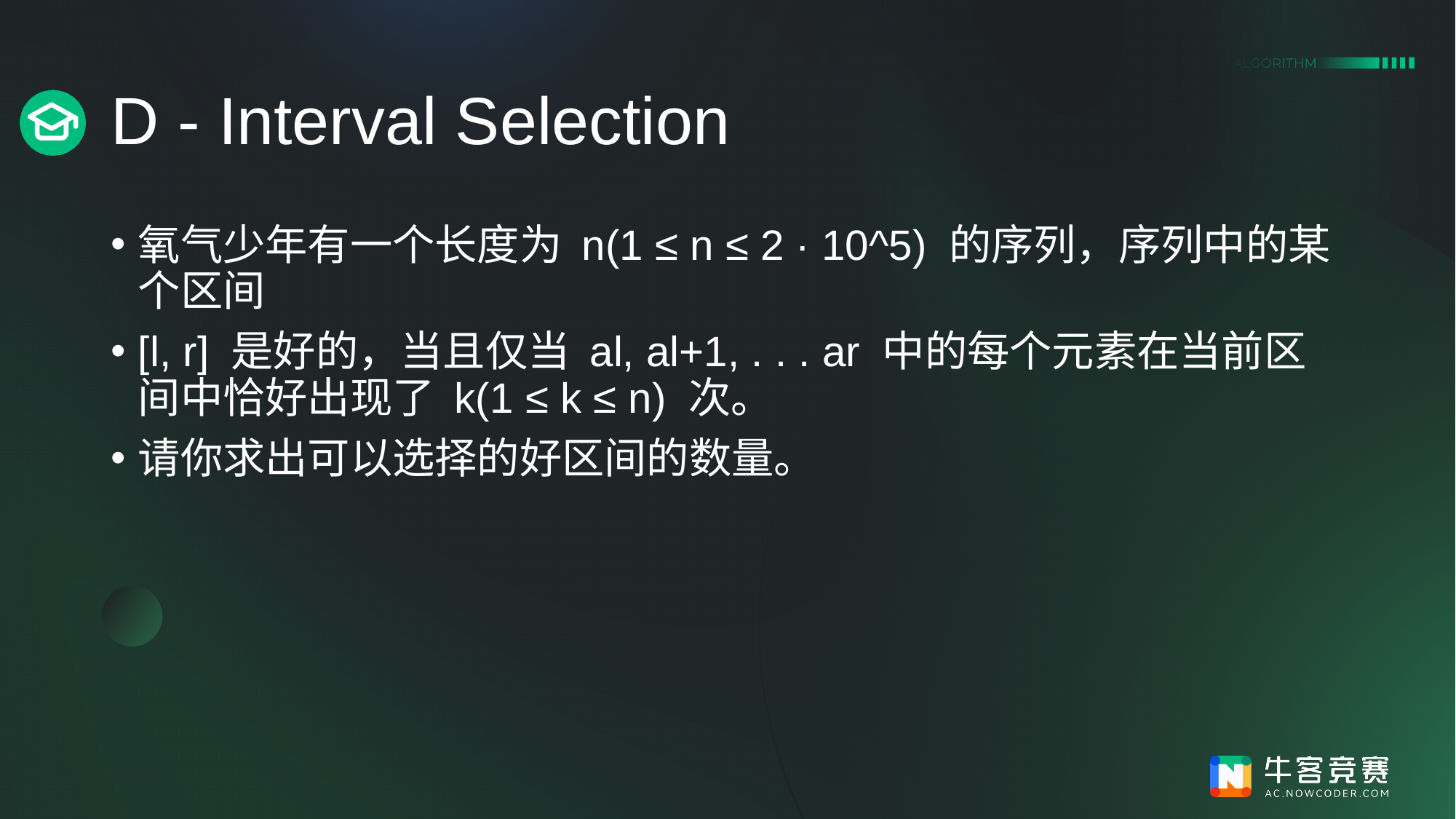

# D - Interval Selection
氧气少年有一个长度为 n(1 ≤ n ≤ 2 · 10^5) 的序列，序列中的某个区间
[l, r] 是好的，当且仅当 al, al+1, . . . ar 中的每个元素在当前区间中恰好出现了 k(1 ≤ k ≤ n) 次。
请你求出可以选择的好区间的数量。